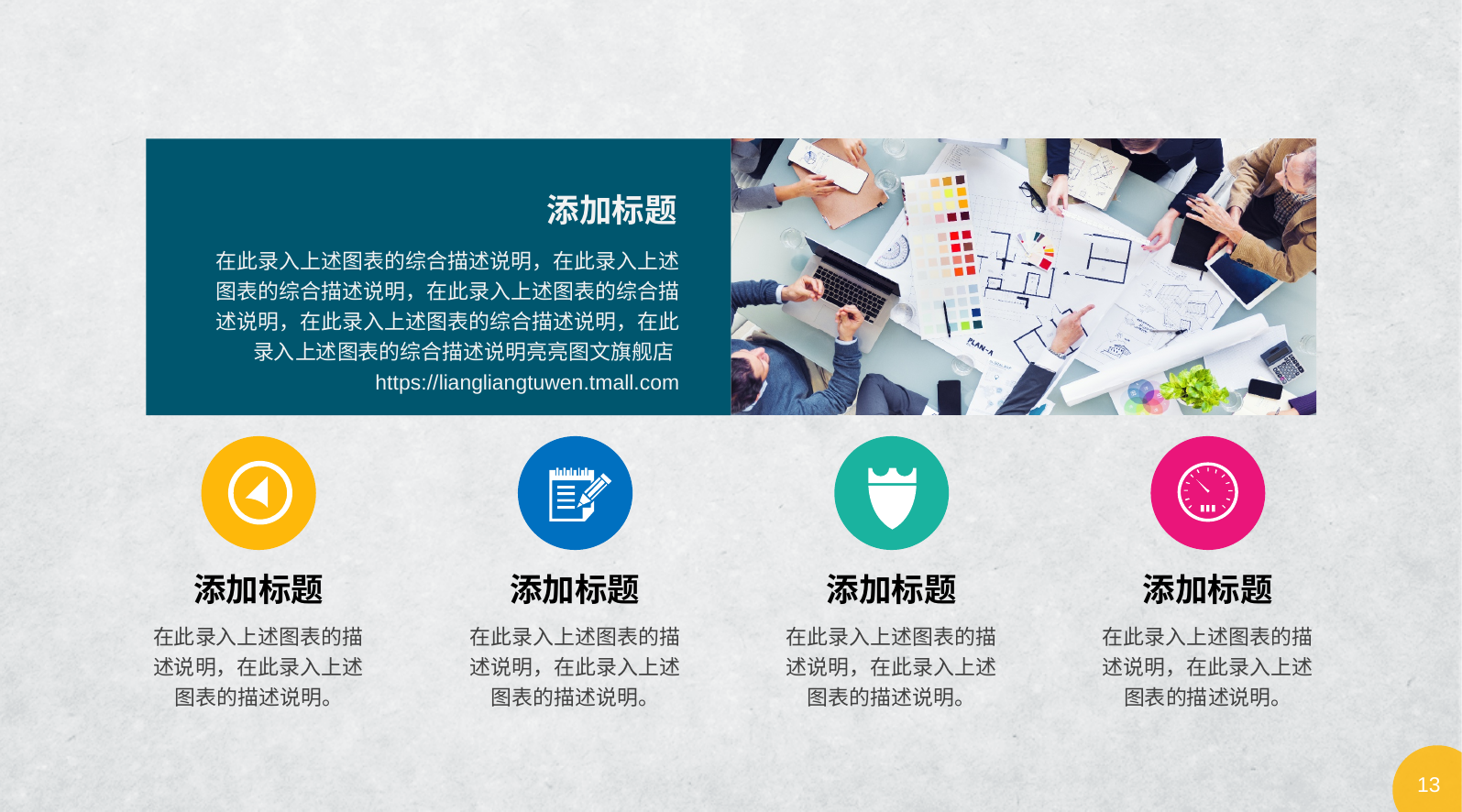

添加标题
在此录入上述图表的综合描述说明，在此录入上述图表的综合描述说明，在此录入上述图表的综合描述说明，在此录入上述图表的综合描述说明，在此录入上述图表的综合描述说明亮亮图文旗舰店https://liangliangtuwen.tmall.com

添加标题
添加标题
添加标题
添加标题
在此录入上述图表的描述说明，在此录入上述图表的描述说明。
在此录入上述图表的描述说明，在此录入上述图表的描述说明。
在此录入上述图表的描述说明，在此录入上述图表的描述说明。
在此录入上述图表的描述说明，在此录入上述图表的描述说明。